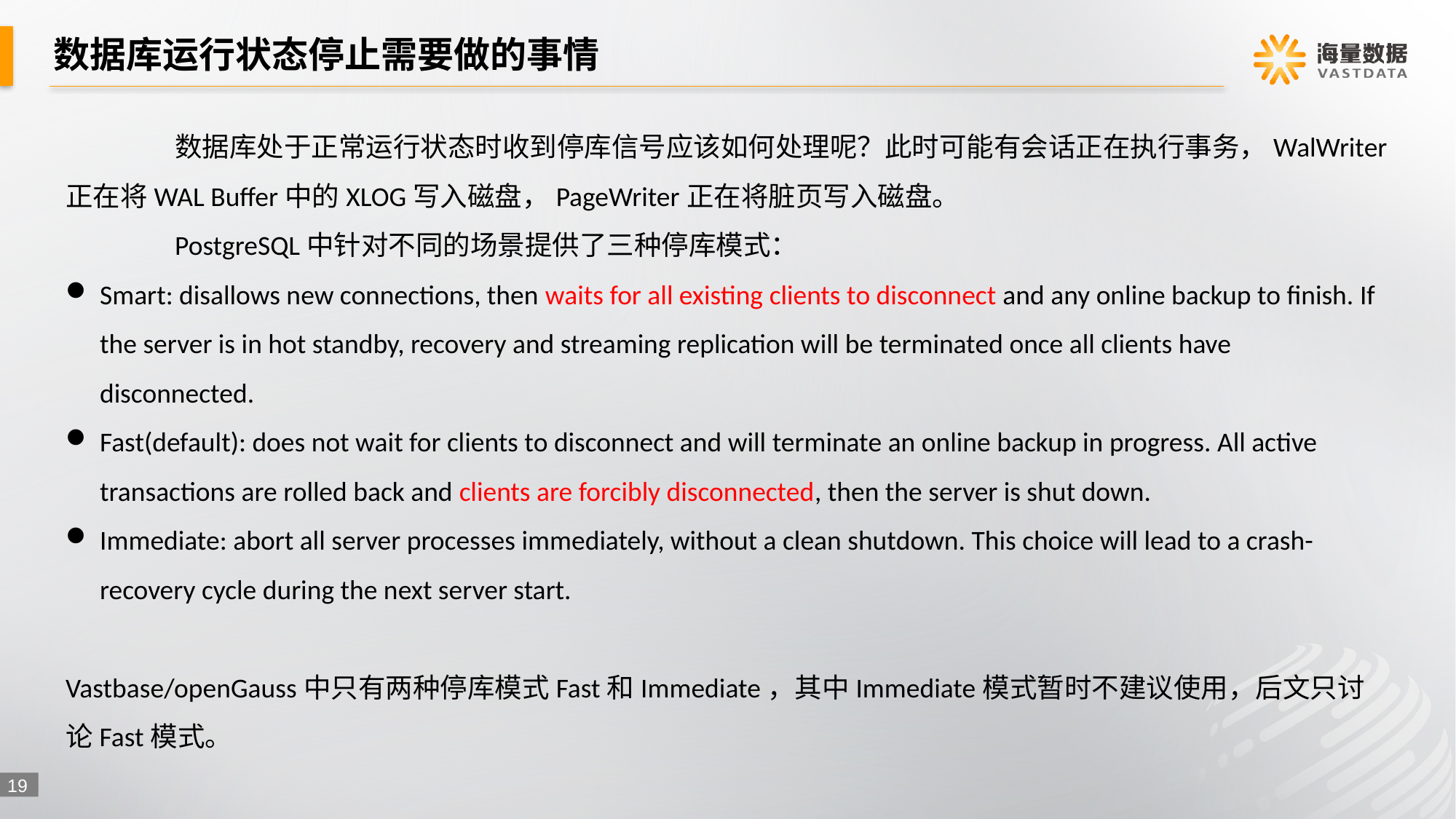

# 数据库运行状态停止需要做的事情
	数据库处于正常运行状态时收到停库信号应该如何处理呢？此时可能有会话正在执行事务，WalWriter正在将WAL Buffer中的XLOG写入磁盘，PageWriter正在将脏页写入磁盘。
	PostgreSQL中针对不同的场景提供了三种停库模式：
Smart: disallows new connections, then waits for all existing clients to disconnect and any online backup to finish. If the server is in hot standby, recovery and streaming replication will be terminated once all clients have disconnected.
Fast(default): does not wait for clients to disconnect and will terminate an online backup in progress. All active transactions are rolled back and clients are forcibly disconnected, then the server is shut down.
Immediate: abort all server processes immediately, without a clean shutdown. This choice will lead to a crash-recovery cycle during the next server start.

Vastbase/openGauss中只有两种停库模式Fast和Immediate，其中Immediate模式暂时不建议使用，后文只讨论Fast模式。